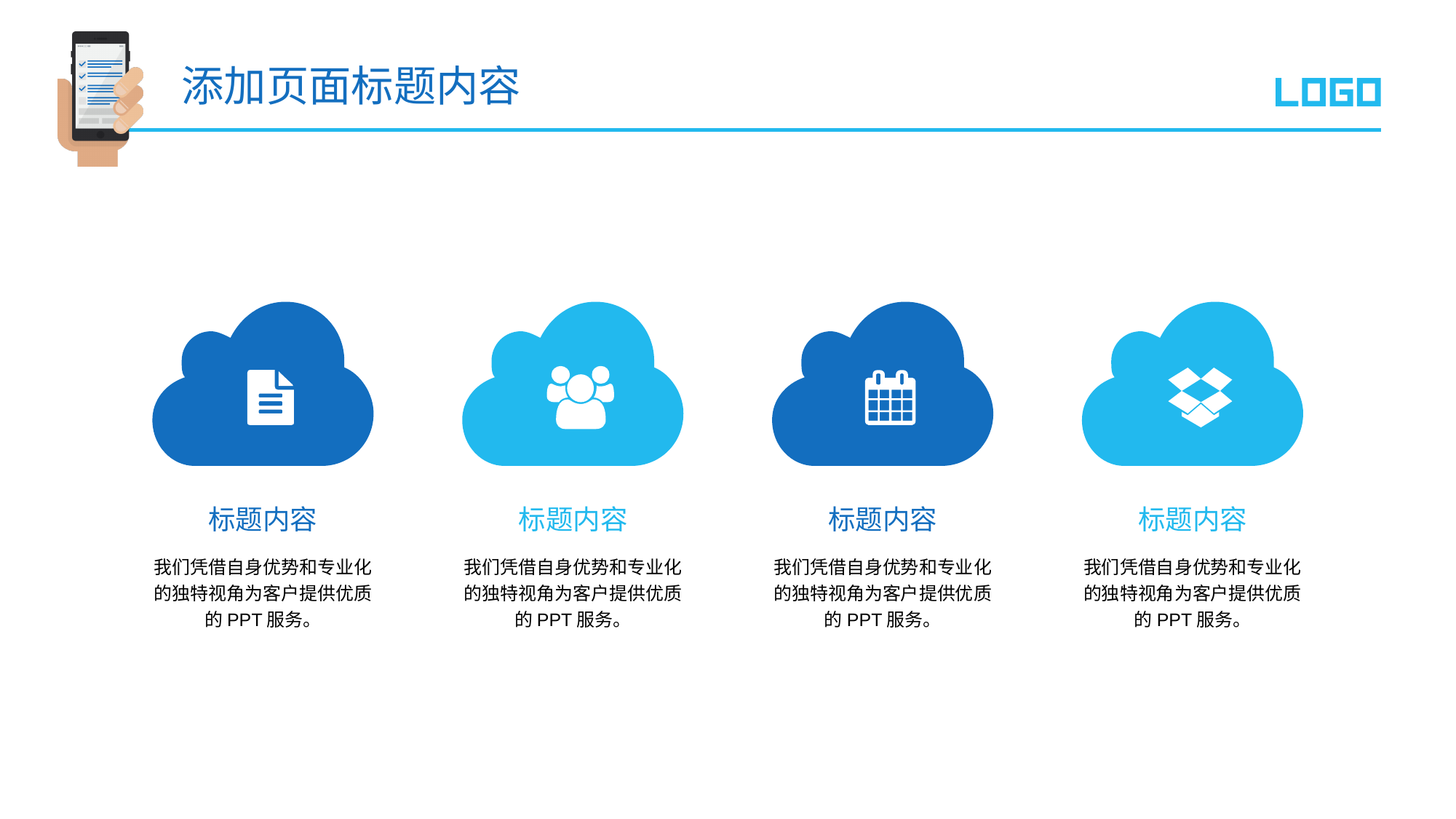

添加页面标题内容

标题内容
标题内容
标题内容
标题内容
我们凭借自身优势和专业化的独特视角为客户提供优质的PPT服务。
我们凭借自身优势和专业化的独特视角为客户提供优质的PPT服务。
我们凭借自身优势和专业化的独特视角为客户提供优质的PPT服务。
我们凭借自身优势和专业化的独特视角为客户提供优质的PPT服务。